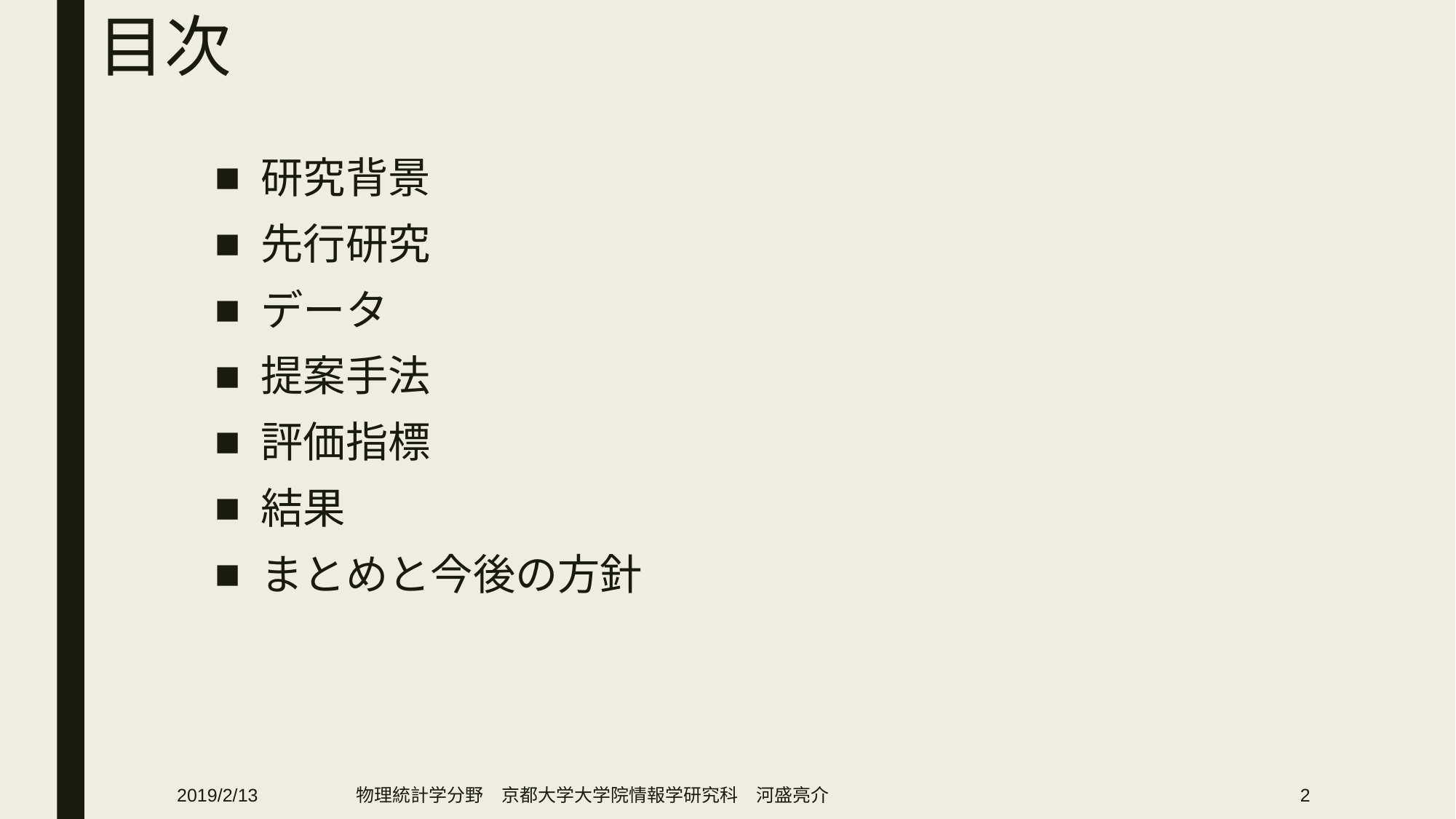

# 目次
研究背景
先行研究
データ
提案手法
評価指標
結果
まとめと今後の方針
2019/2/13
物理統計学分野　京都大学大学院情報学研究科　河盛亮介
2